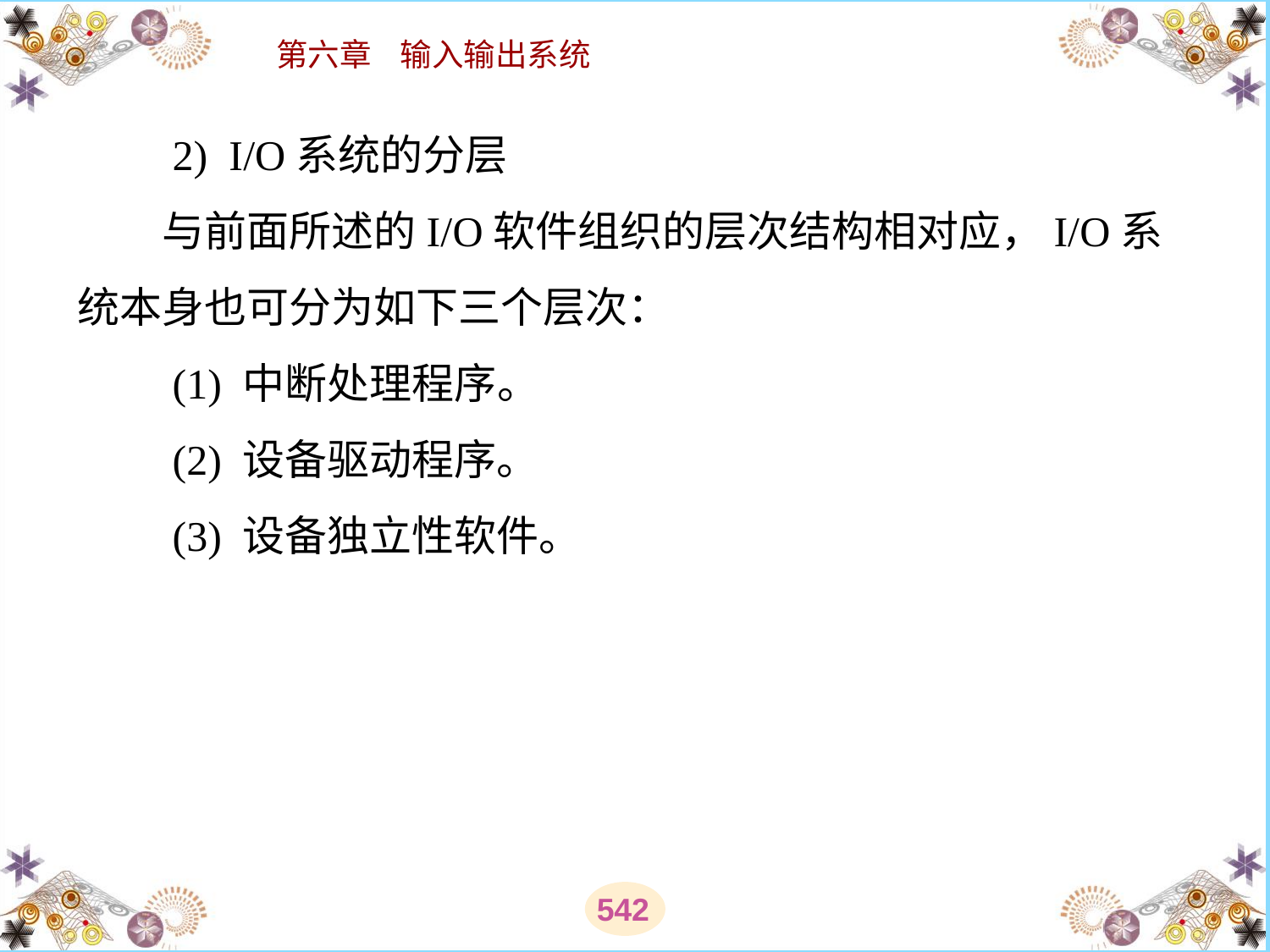

# 2)  I/O系统的分层 　　与前面所述的I/O软件组织的层次结构相对应，I/O系统本身也可分为如下三个层次： 　　(1) 中断处理程序。 　　(2) 设备驱动程序。 　　(3) 设备独立性软件。